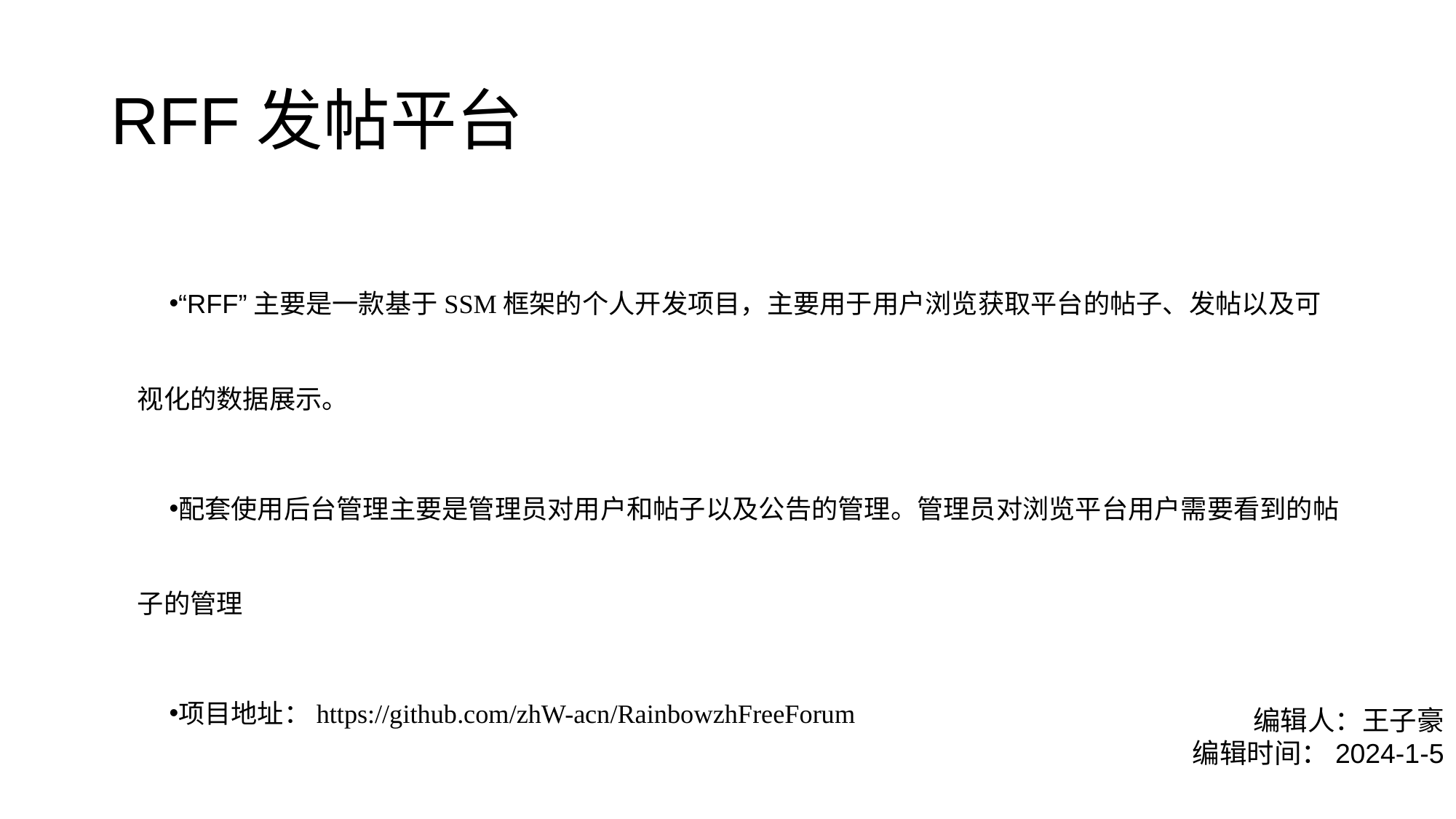

# RFF发帖平台
“RFF”主要是一款基于SSM框架的个人开发项目，主要用于用户浏览获取平台的帖子、发帖以及可视化的数据展示。
配套使用后台管理主要是管理员对用户和帖子以及公告的管理。管理员对浏览平台用户需要看到的帖子的管理
项目地址：https://github.com/zhW-acn/RainbowzhFreeForum

编辑人：王子豪
编辑时间：2024-1-5